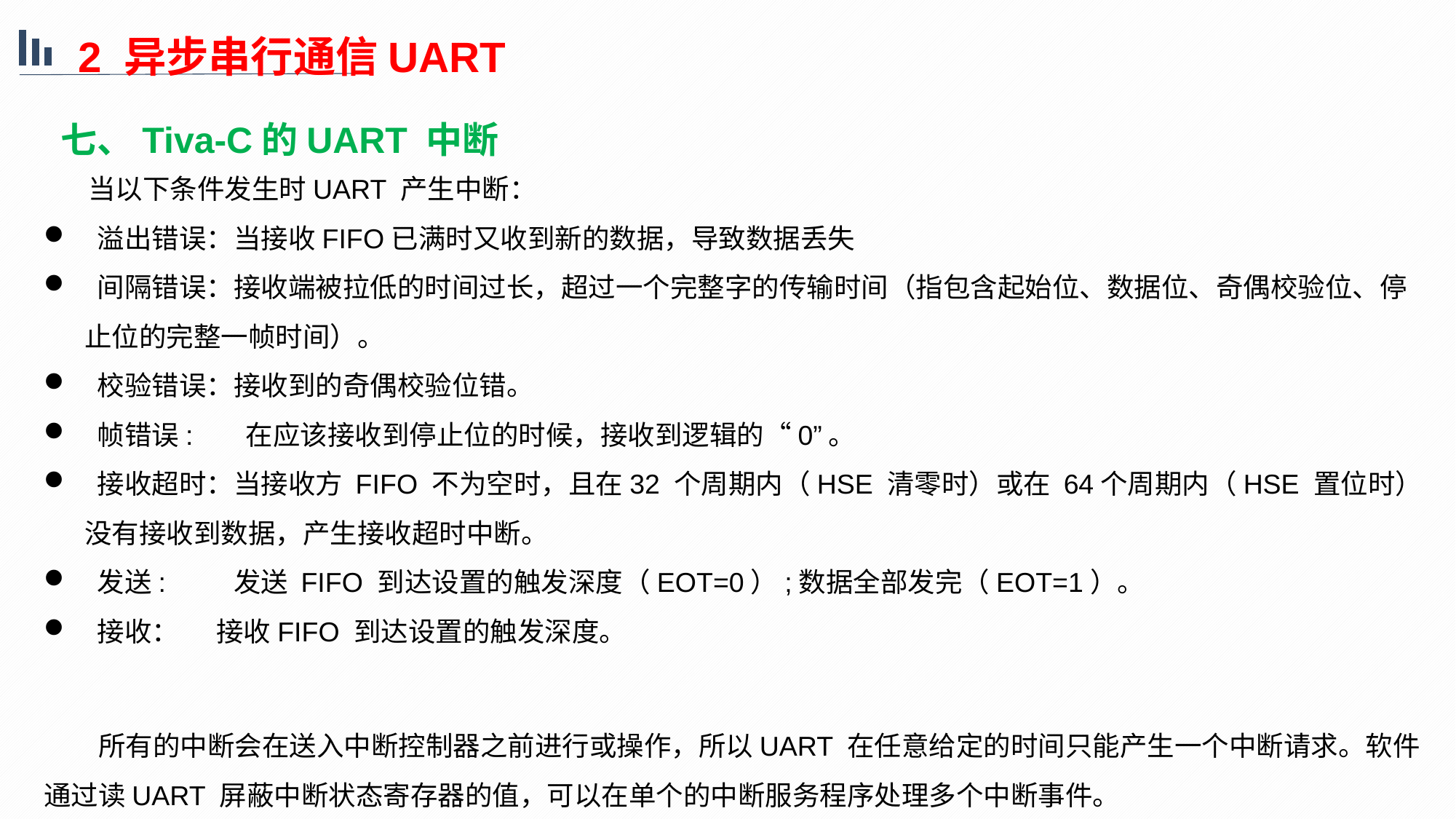

2 异步串行通信UART

七、Tiva-C的UART 中断
 当以下条件发生时UART 产生中断：
 溢出错误：当接收FIFO已满时又收到新的数据，导致数据丢失
 间隔错误：接收端被拉低的时间过长，超过一个完整字的传输时间（指包含起始位、数据位、奇偶校验位、停止位的完整一帧时间）。
 校验错误：接收到的奇偶校验位错。
 帧错误:      在应该接收到停止位的时候，接收到逻辑的“0”。
 接收超时：当接收方 FIFO 不为空时，且在32 个周期内（HSE 清零时）或在 64个周期内（HSE 置位时）没有接收到数据，产生接收超时中断。
 发送:        发送 FIFO 到达设置的触发深度（EOT=0）;数据全部发完（EOT=1）。
 接收：      接收FIFO 到达设置的触发深度。

所有的中断会在送入中断控制器之前进行或操作，所以UART 在任意给定的时间只能产生一个中断请求。软件通过读UART 屏蔽中断状态寄存器的值，可以在单个的中断服务程序处理多个中断事件。